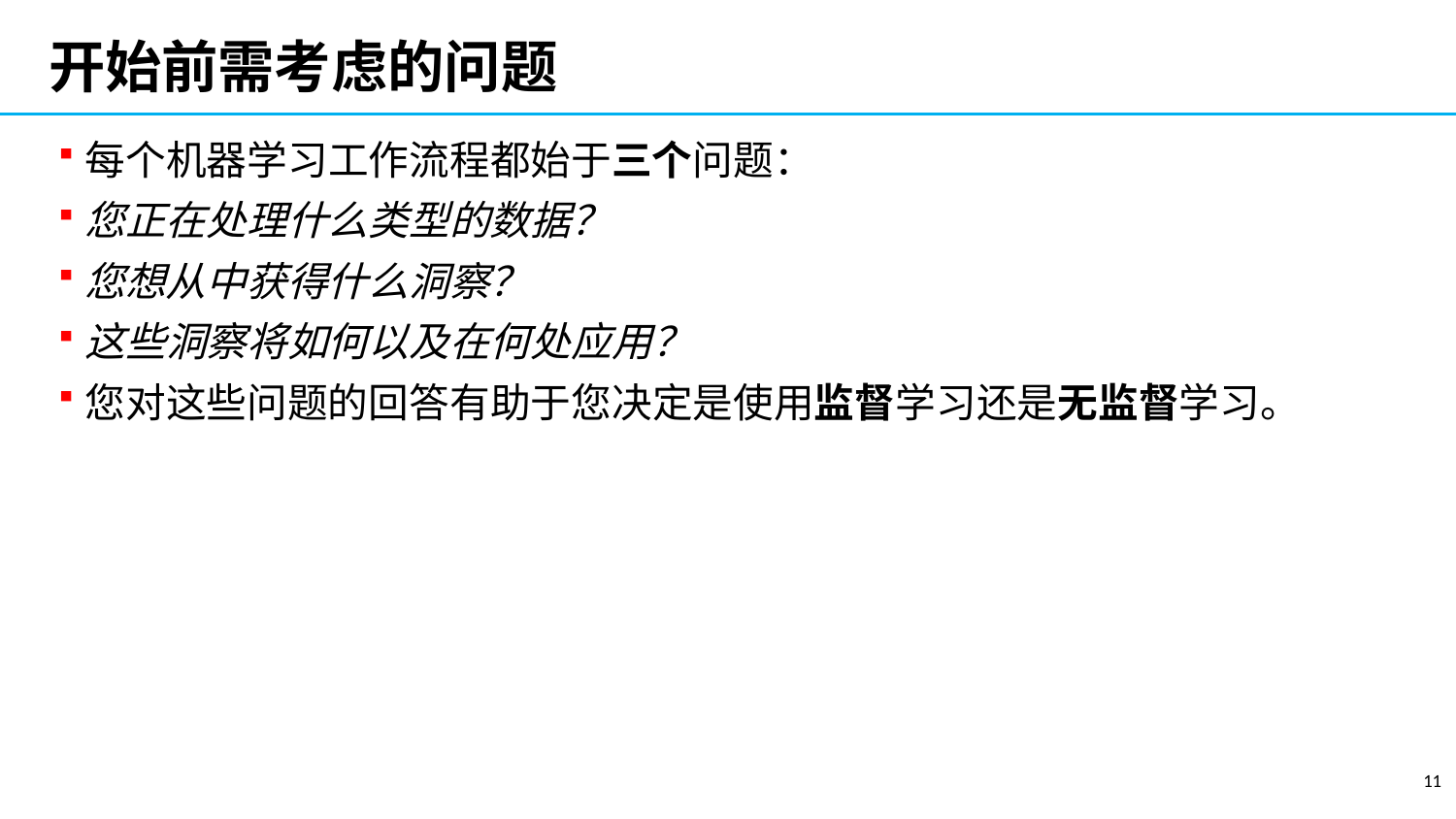

# 开始前需考虑的问题

每个机器学习工作流程都始于三个问题：
您正在处理什么类型的数据？
您想从中获得什么洞察？
这些洞察将如何以及在何处应用？
您对这些问题的回答有助于您决定是使用监督学习还是无监督学习。
11